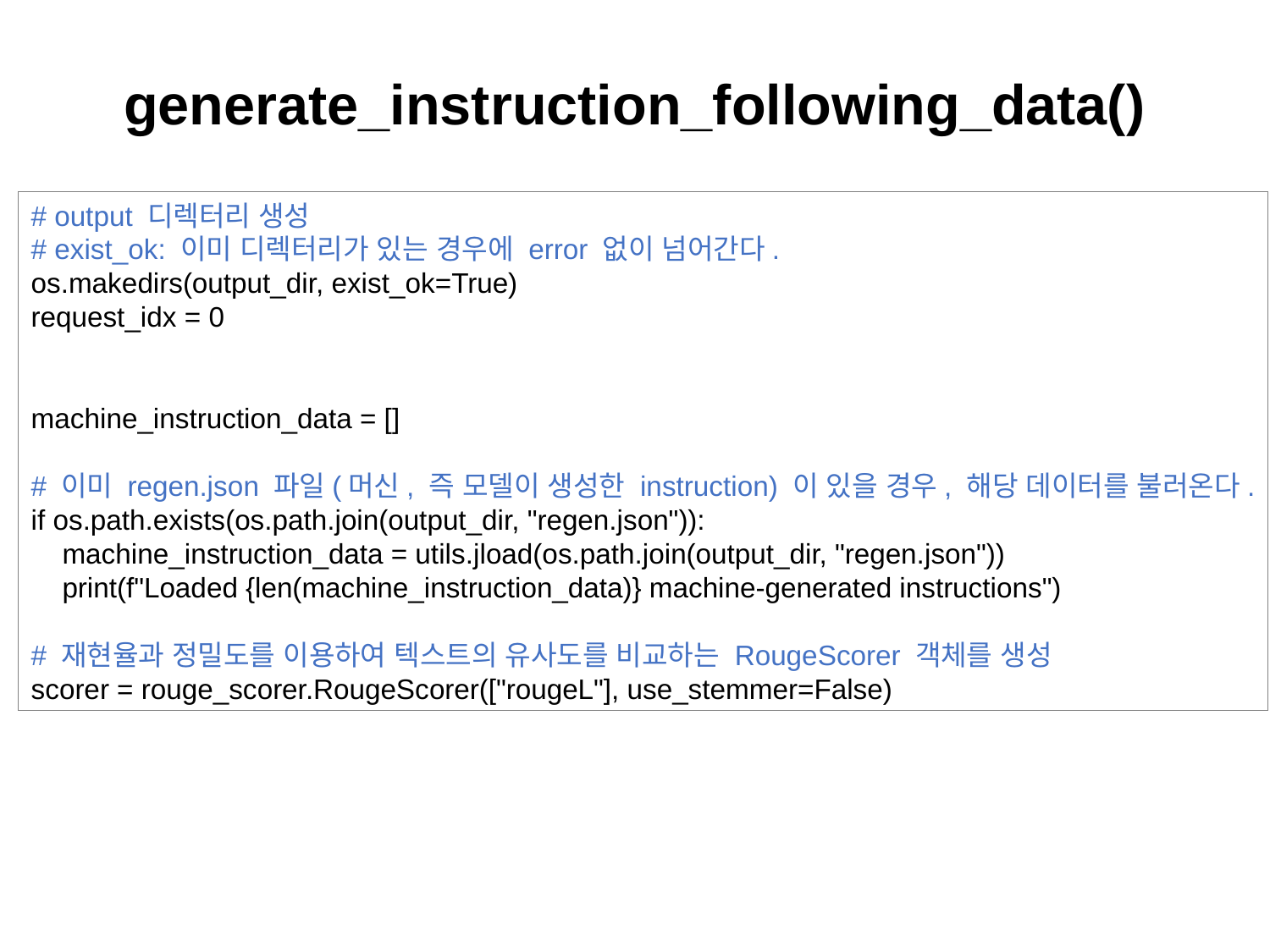

# generate_instruction_following_data()
# output 디렉터리 생성
# exist_ok: 이미 디렉터리가 있는 경우에 error 없이 넘어간다. os.makedirs(output_dir, exist_ok=True) request_idx = 0 machine_instruction_data = []
# 이미 regen.json 파일(머신, 즉 모델이 생성한 instruction) 이 있을 경우, 해당 데이터를 불러온다.
if os.path.exists(os.path.join(output_dir, "regen.json")):
    machine_instruction_data = utils.jload(os.path.join(output_dir, "regen.json"))
    print(f"Loaded {len(machine_instruction_data)} machine-generated instructions")
# 재현율과 정밀도를 이용하여 텍스트의 유사도를 비교하는 RougeScorer 객체를 생성
scorer = rouge_scorer.RougeScorer(["rougeL"], use_stemmer=False)